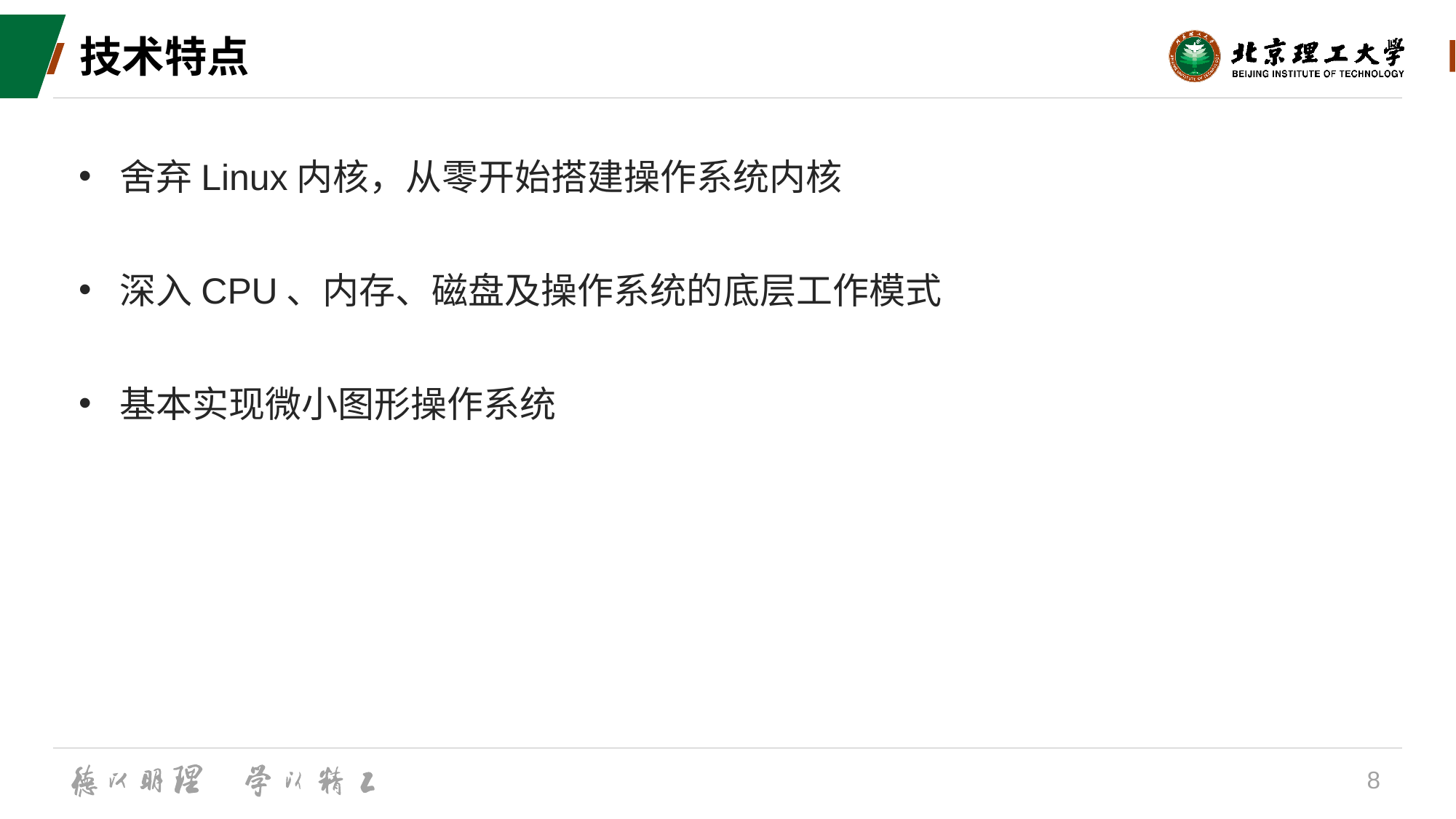

# 技术特点
舍弃Linux内核，从零开始搭建操作系统内核

深入CPU、内存、磁盘及操作系统的底层工作模式

基本实现微小图形操作系统